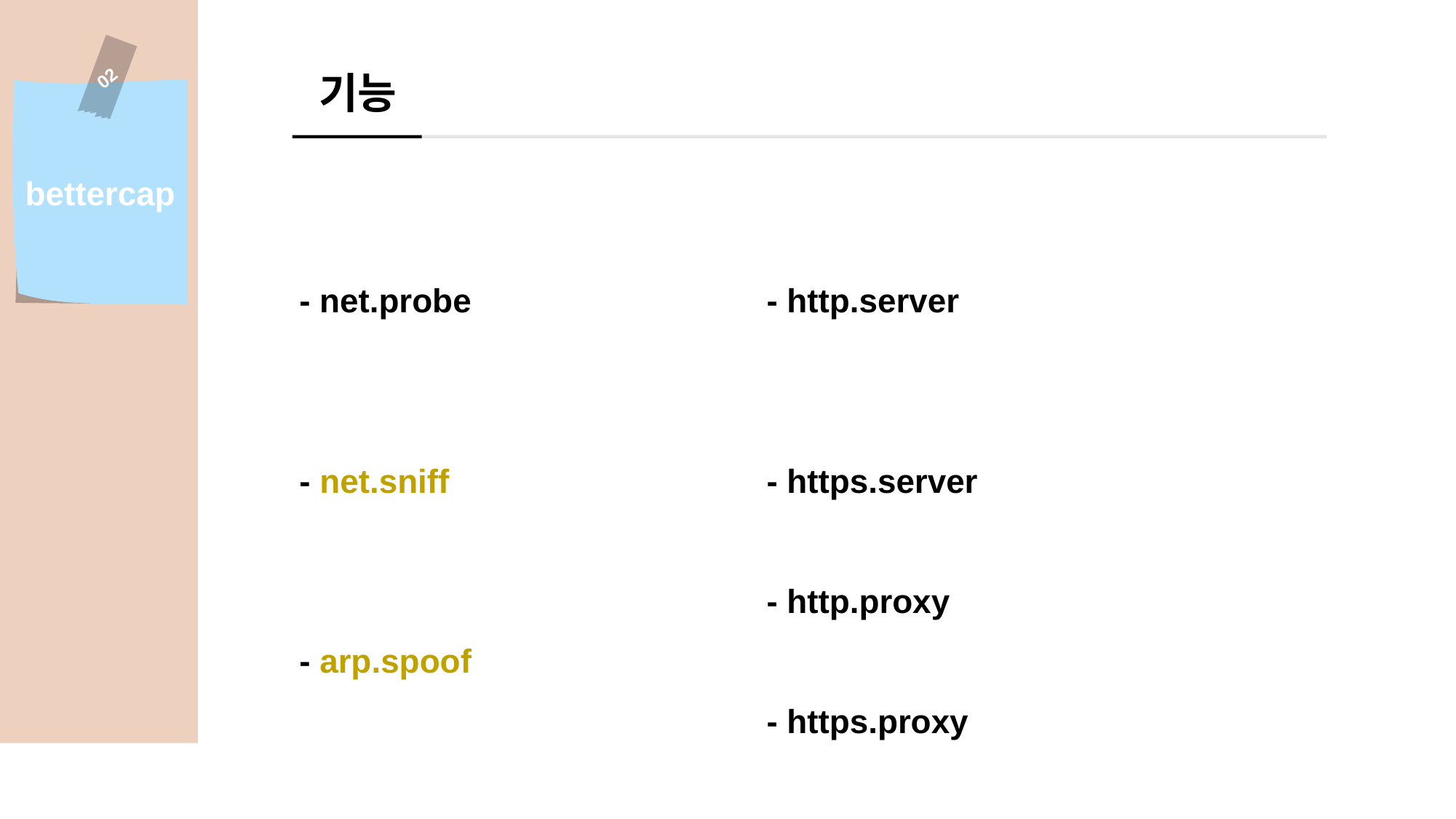

기능
02
bettercap

- net.probe

- net.sniff

- arp.spoof

- dns.spoof

- http.server

- https.server

- http.proxy

- https.proxy